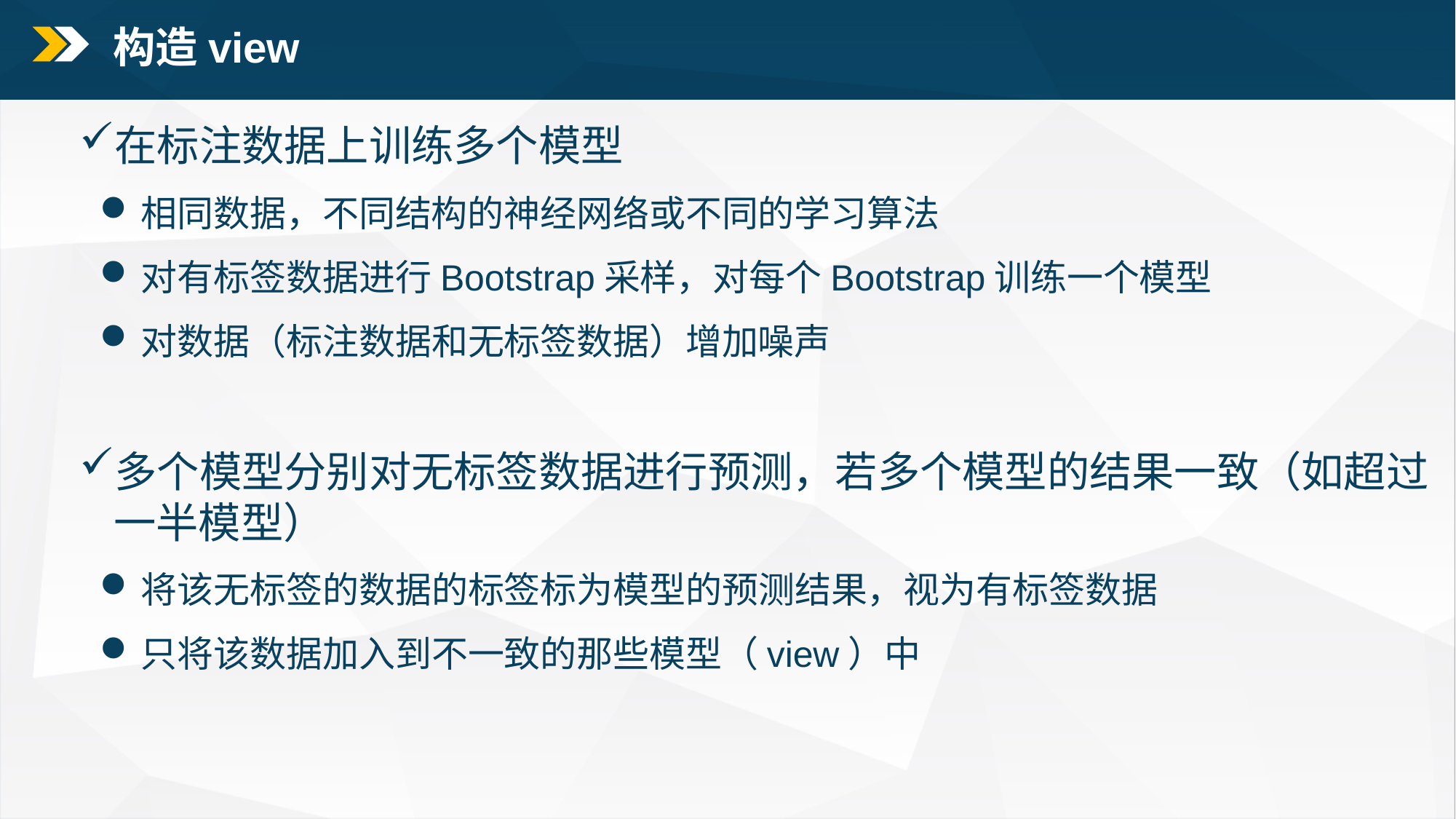

构造view
在标注数据上训练多个模型
相同数据，不同结构的神经网络或不同的学习算法
对有标签数据进行Bootstrap采样，对每个Bootstrap训练一个模型
对数据（标注数据和无标签数据）增加噪声

多个模型分别对无标签数据进行预测，若多个模型的结果一致（如超过一半模型）
将该无标签的数据的标签标为模型的预测结果，视为有标签数据
只将该数据加入到不一致的那些模型（view）中